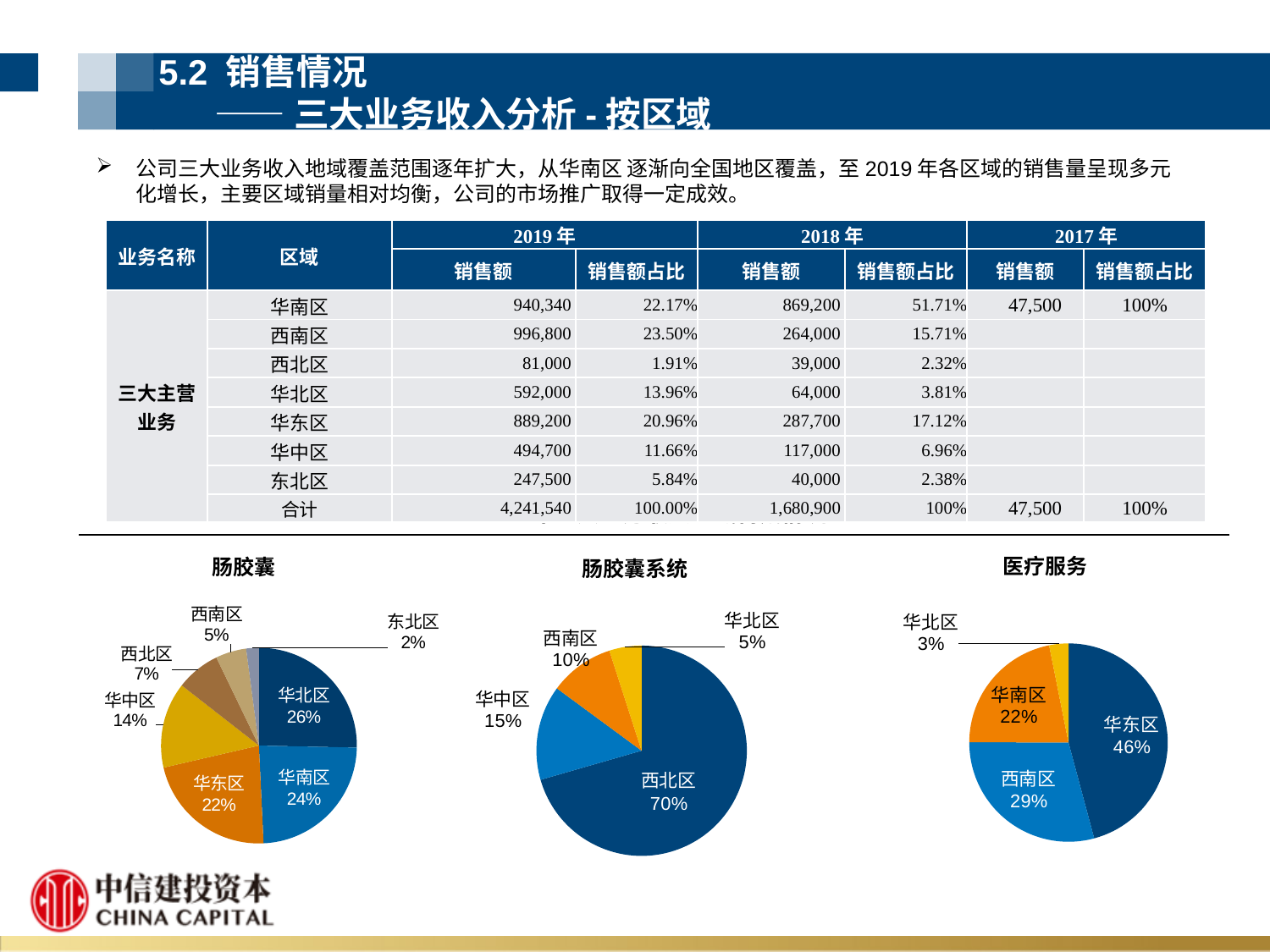

5.2 销售情况
       ——三大业务收入分析-按区域
公司三大业务收入地域覆盖范围逐年扩大，从华南区 逐渐向全国地区覆盖，至2019年各区域的销售量呈现多元化增长，主要区域销量相对均衡，公司的市场推广取得一定成效。
| 业务名称 | 区域 | 2019年 |  | 2018年 |  | 2017年 |  |
| --- | --- | --- | --- | --- | --- | --- | --- |
|  |  | 销售额 | 销售额占比 | 销售额 | 销售额占比 | 销售额 | 销售额占比 |
| 三大主营 业务 | 华南区 | 940,340 | 22.17% | 869,200 | 51.71% | 47,500 | 100% |
|  | 西南区 | 996,800 | 23.50% | 264,000 | 15.71% |  |  |
|  | 西北区 | 81,000 | 1.91% | 39,000 | 2.32% |  |  |
|  | 华北区 | 592,000 | 13.96% | 64,000 | 3.81% |  |  |
|  | 华东区 | 889,200 | 20.96% | 287,700 | 17.12% |  |  |
|  | 华中区 | 494,700 | 11.66% | 117,000 | 6.96% |  |  |
|  | 东北区 | 247,500 | 5.84% | 40,000 | 2.38% |  |  |
|  | 合计 | 4,241,540 | 100.00% | 1,680,900 | 100% | 47,500 | 100% |
| 2019年三大业务收入区域构成情况 |
| --- |

### Chart: 医疗服务

| Category | 销售额 |
|---|---|
| 华东区 | 33700.0 |
| 西南区 | 21500.0 |
| 华南区 | 16040.0 |
| 华北区 | 2300.0 |

### Chart: 肠胶囊系统

| Category | 肠胶囊系统 |
|---|---|
| 西北区 | 213000.0 |
| 华中区 | 44000.0 |
| 西南区 | 30000.0 |
| 华北区 | 15000.0 |

### Chart: 肠胶囊

| Category | 肠胶囊区域销售结构 |
|---|---|
| 华北区 | 979500.0 |
| 华南区 | 924300.0 |
| 华东区 | 855500.0 |
| 华中区 | 548000.0 |
| 西北区 | 281700.0 |
| 西南区 | 196000.0 |
| 东北区 | 81000.0 |